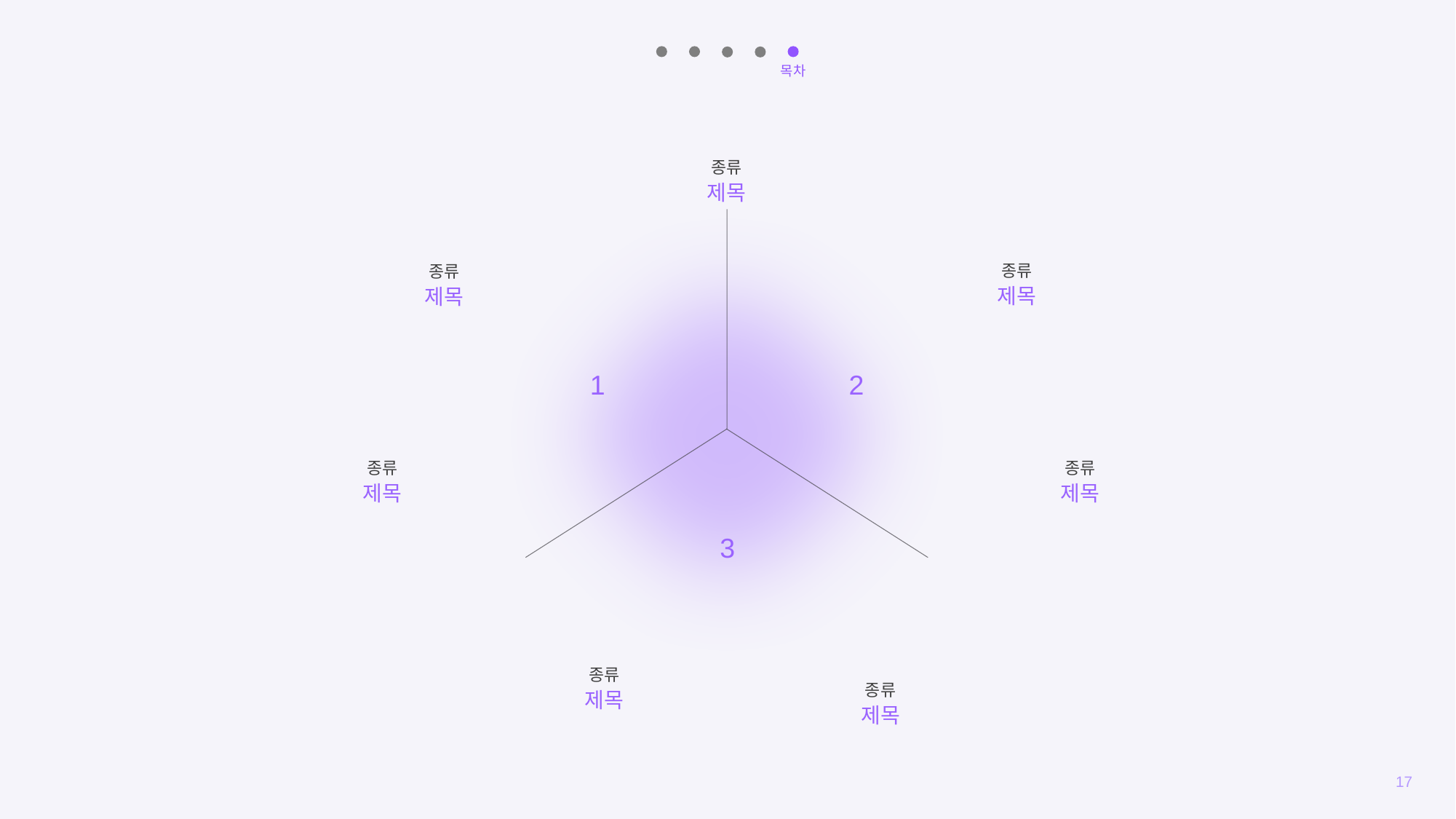

목차
종류
제목

종류
제목
종류
제목
1
2
종류
제목
종류
제목
3
종류
제목
종류
제목
17